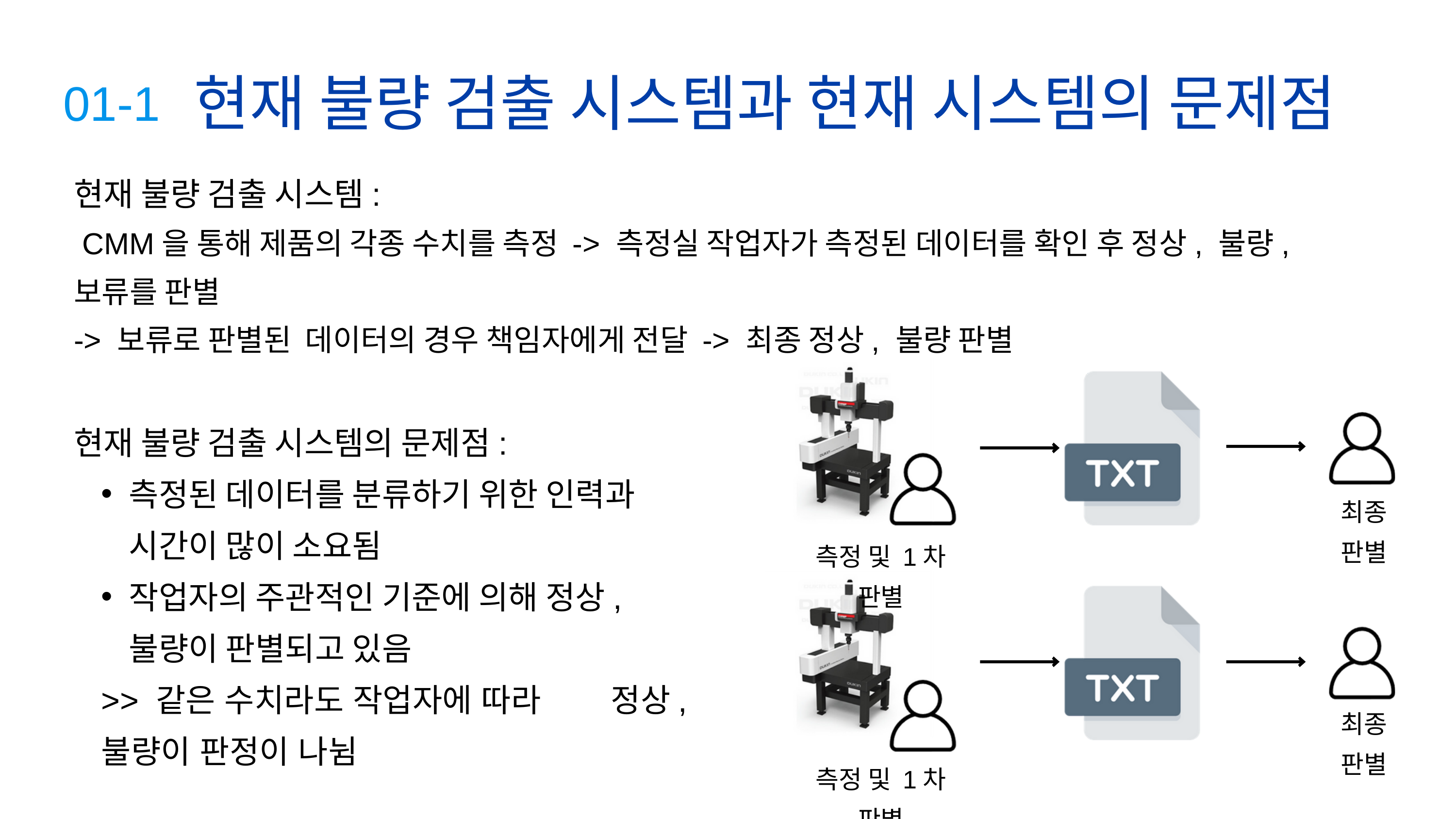

현재 불량 검출 시스템과 현재 시스템의 문제점
01-1
현재 불량 검출 시스템:
 CMM을 통해 제품의 각종 수치를 측정 -> 측정실 작업자가 측정된 데이터를 확인 후 정상, 불량, 보류를 판별
-> 보류로 판별된  데이터의 경우 책임자에게 전달 -> 최종 정상, 불량 판별

현재 불량 검출 시스템의 문제점:
측정된 데이터를 분류하기 위한 인력과 시간이 많이 소요됨
작업자의 주관적인 기준에 의해 정상, 불량이 판별되고 있음
>> 같은 수치라도 작업자에 따라 	정상,불량이 판정이 나뉨

최종 판별
측정 및 1차 판별

최종 판별
측정 및 1차 판별